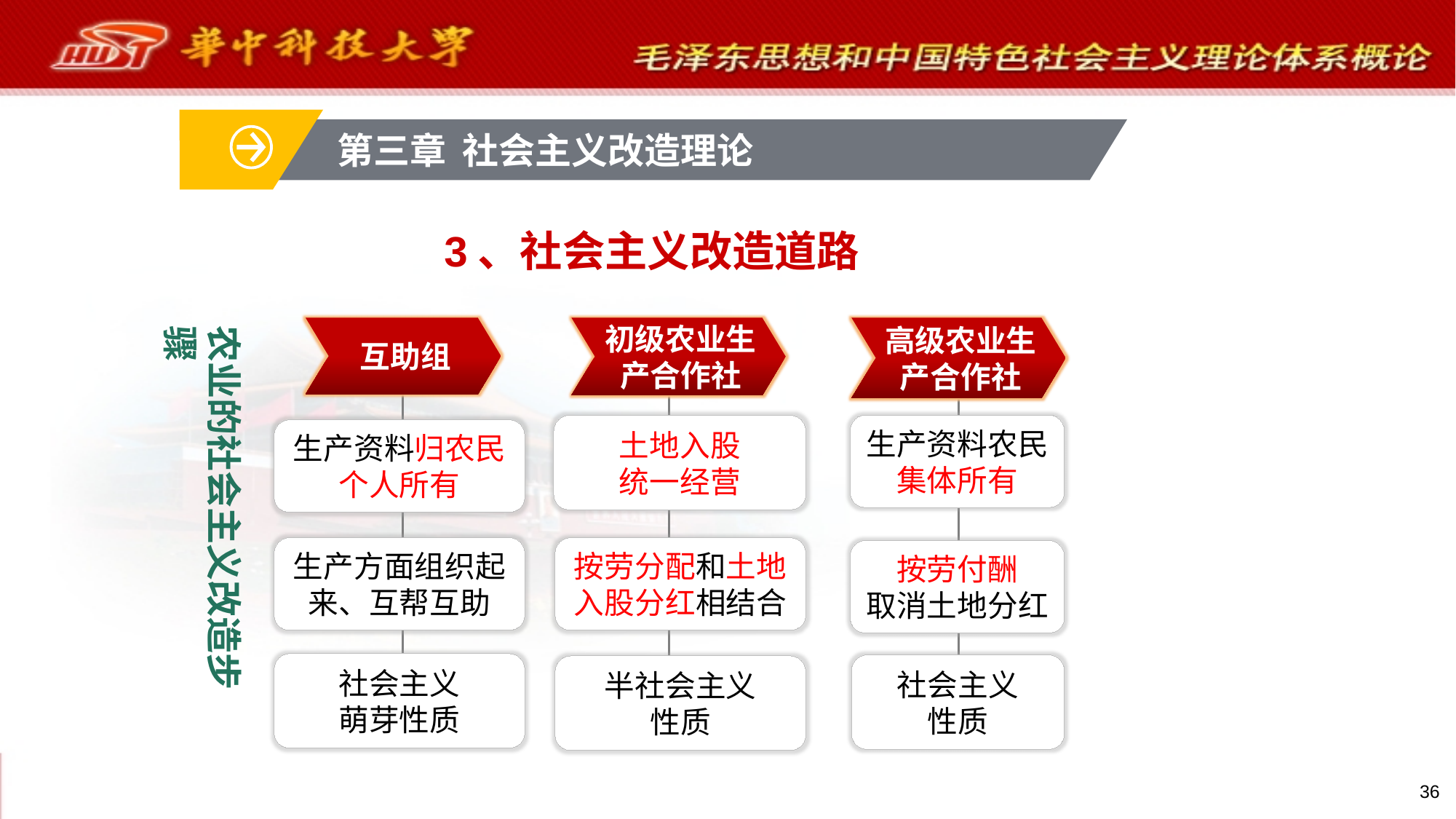

第三章  社会主义改造理论

# 3、社会主义改造道路
农业的社会主义改造步骤
互助组
初级农业生产合作社
高级农业生产合作社
生产资料农民集体所有
土地入股
统一经营
生产资料归农民个人所有
生产方面组织起来、互帮互助
按劳分配和土地入股分红相结合
按劳付酬
取消土地分红
社会主义
萌芽性质
社会主义
性质
半社会主义
性质
36